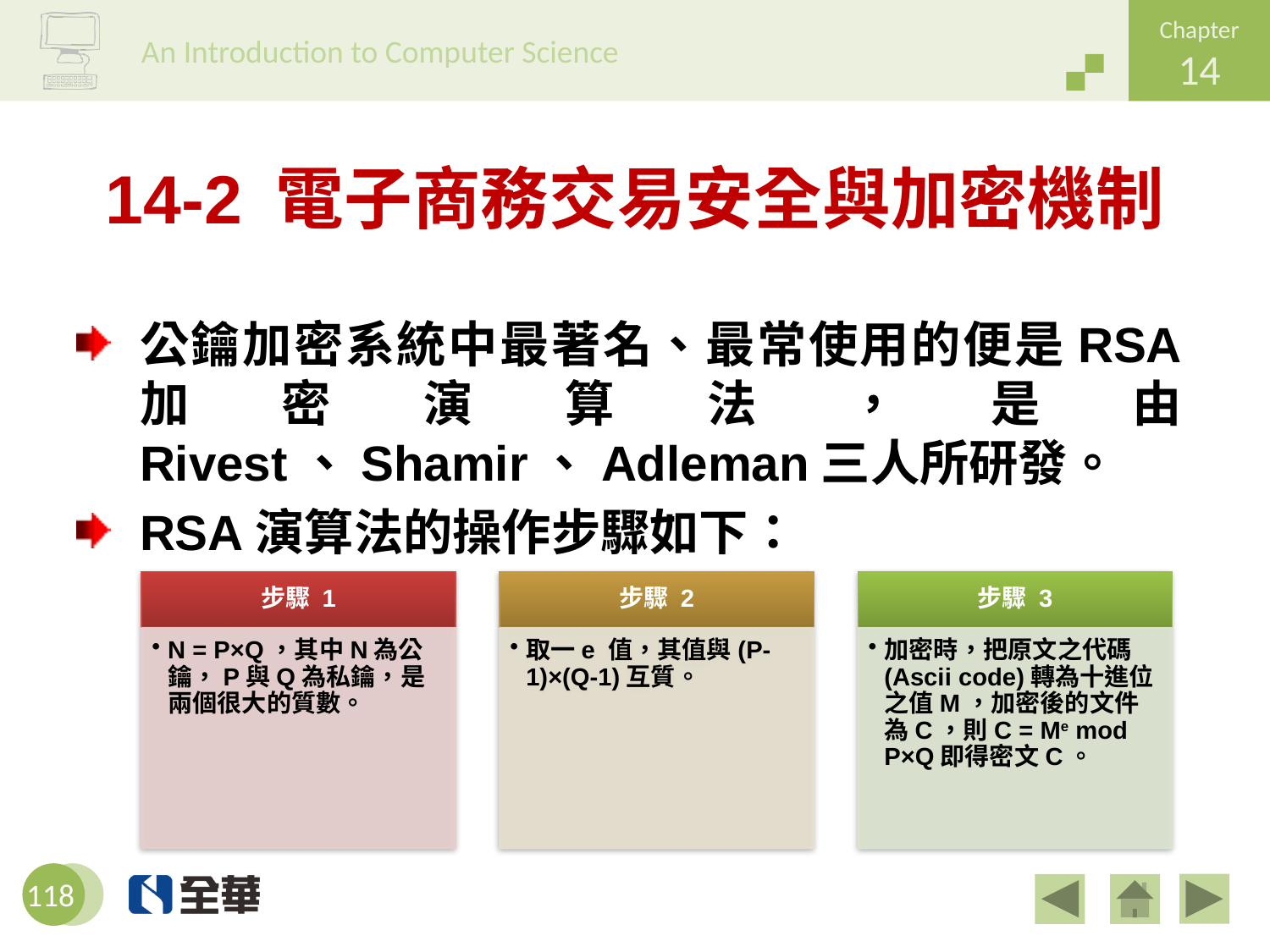

# 14-2 電子商務交易安全與加密機制
公鑰加密系統中最著名、最常使用的便是RSA加密演算法，是由Rivest、Shamir、Adleman三人所研發。
RSA演算法的操作步驟如下：
步驟 1
N = P×Q，其中N為公鑰，P與Q為私鑰，是兩個很大的質數。
步驟 2
取一e 值，其值與(P-1)×(Q-1)互質。
步驟 3
加密時，把原文之代碼(Ascii code)轉為十進位之值M，加密後的文件為C，則C = Me mod P×Q即得密文C。